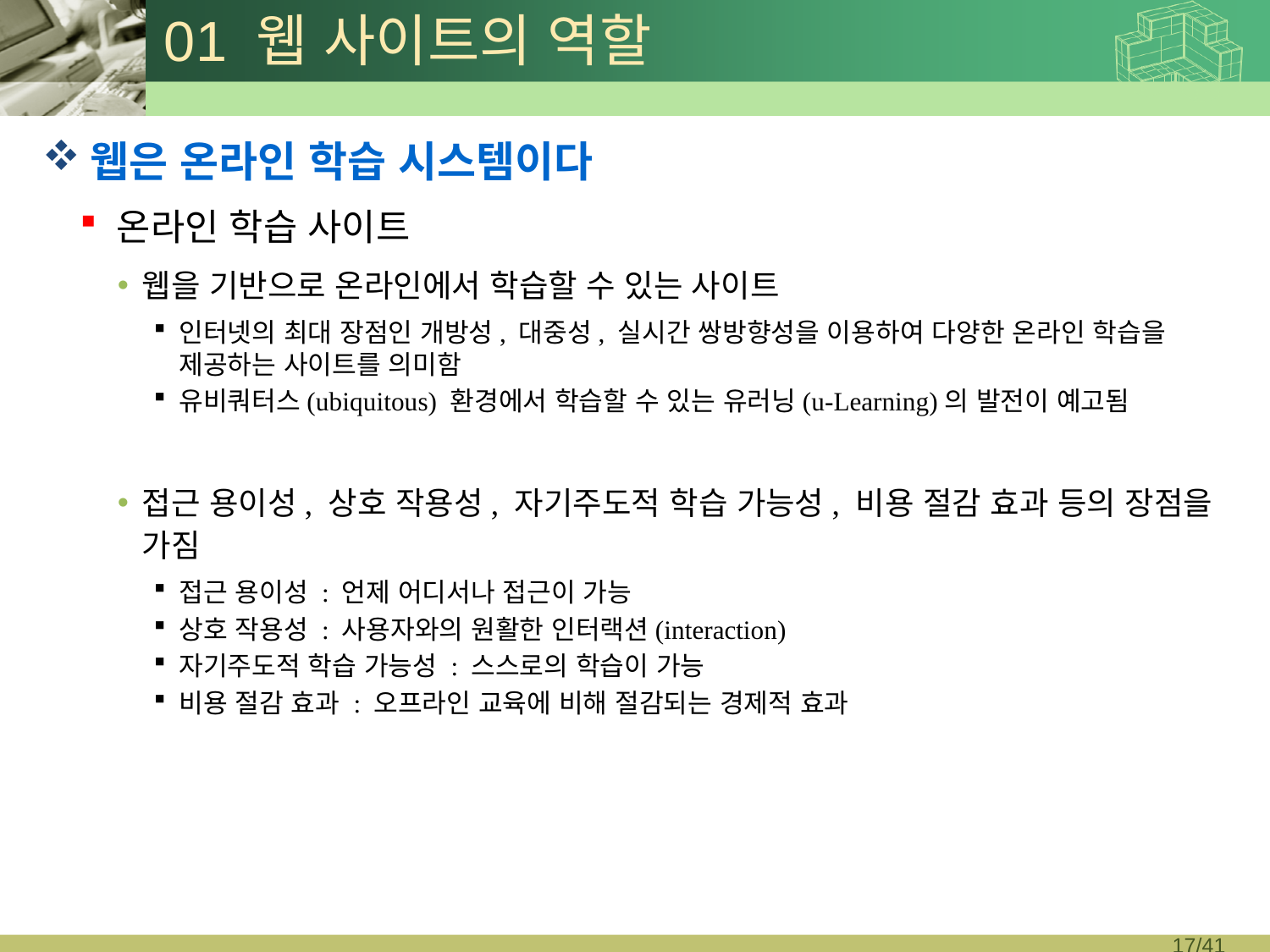

# 01 웹 사이트의 역할
웹은 온라인 학습 시스템이다
온라인 학습 사이트
웹을 기반으로 온라인에서 학습할 수 있는 사이트
인터넷의 최대 장점인 개방성, 대중성, 실시간 쌍방향성을 이용하여 다양한 온라인 학습을 제공하는 사이트를 의미함
유비쿼터스(ubiquitous) 환경에서 학습할 수 있는 유러닝(u-Learning)의 발전이 예고됨

접근 용이성, 상호 작용성, 자기주도적 학습 가능성, 비용 절감 효과 등의 장점을 가짐
접근 용이성 : 언제 어디서나 접근이 가능
상호 작용성 : 사용자와의 원활한 인터랙션(interaction)
자기주도적 학습 가능성 : 스스로의 학습이 가능
비용 절감 효과 : 오프라인 교육에 비해 절감되는 경제적 효과